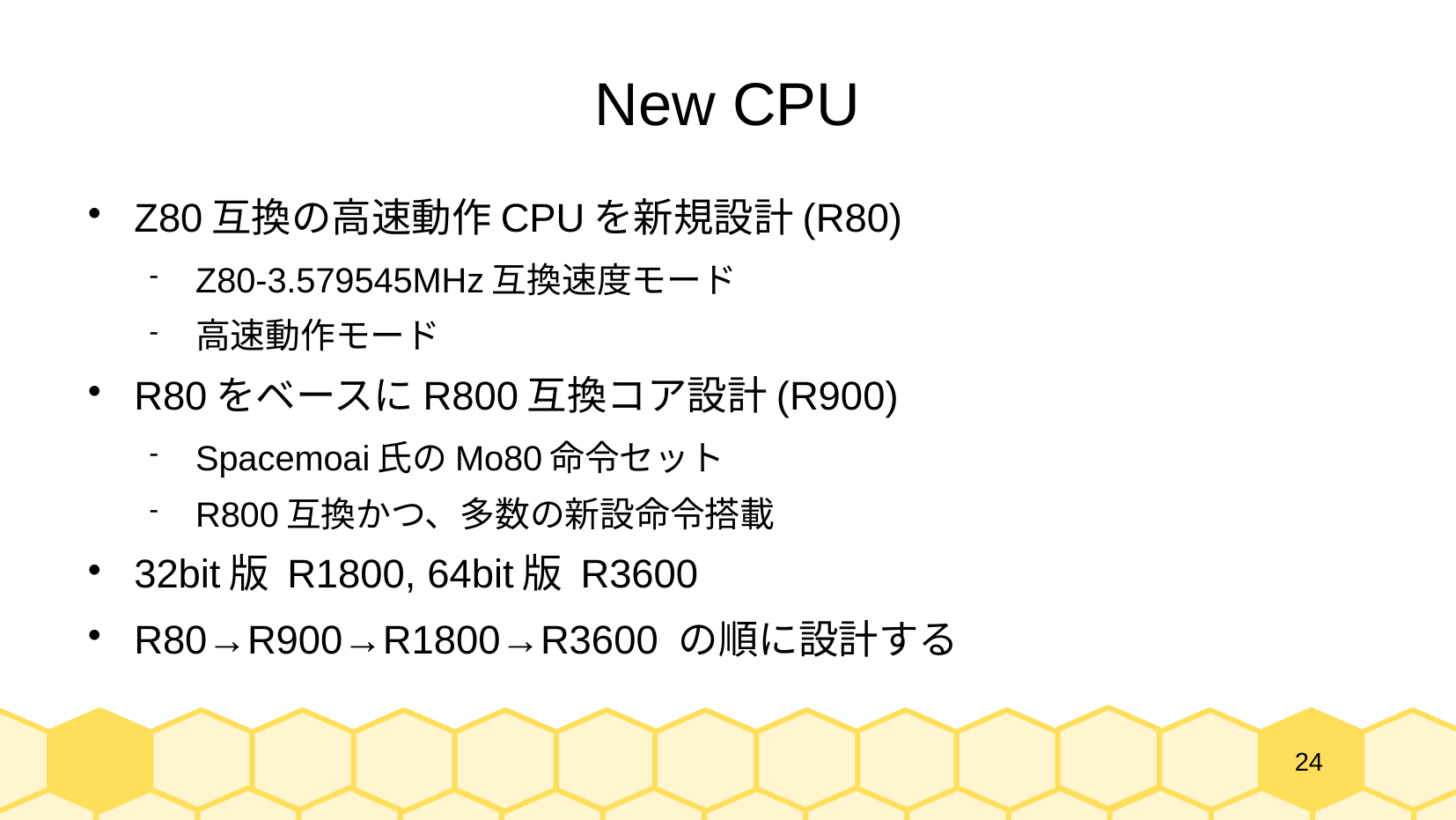

# New CPU
Z80互換の高速動作CPUを新規設計(R80)
Z80-3.579545MHz互換速度モード
高速動作モード
R80をベースにR800互換コア設計(R900)
Spacemoai氏のMo80命令セット
R800互換かつ、多数の新設命令搭載
32bit版 R1800, 64bit版 R3600
R80→R900→R1800→R3600 の順に設計する

24